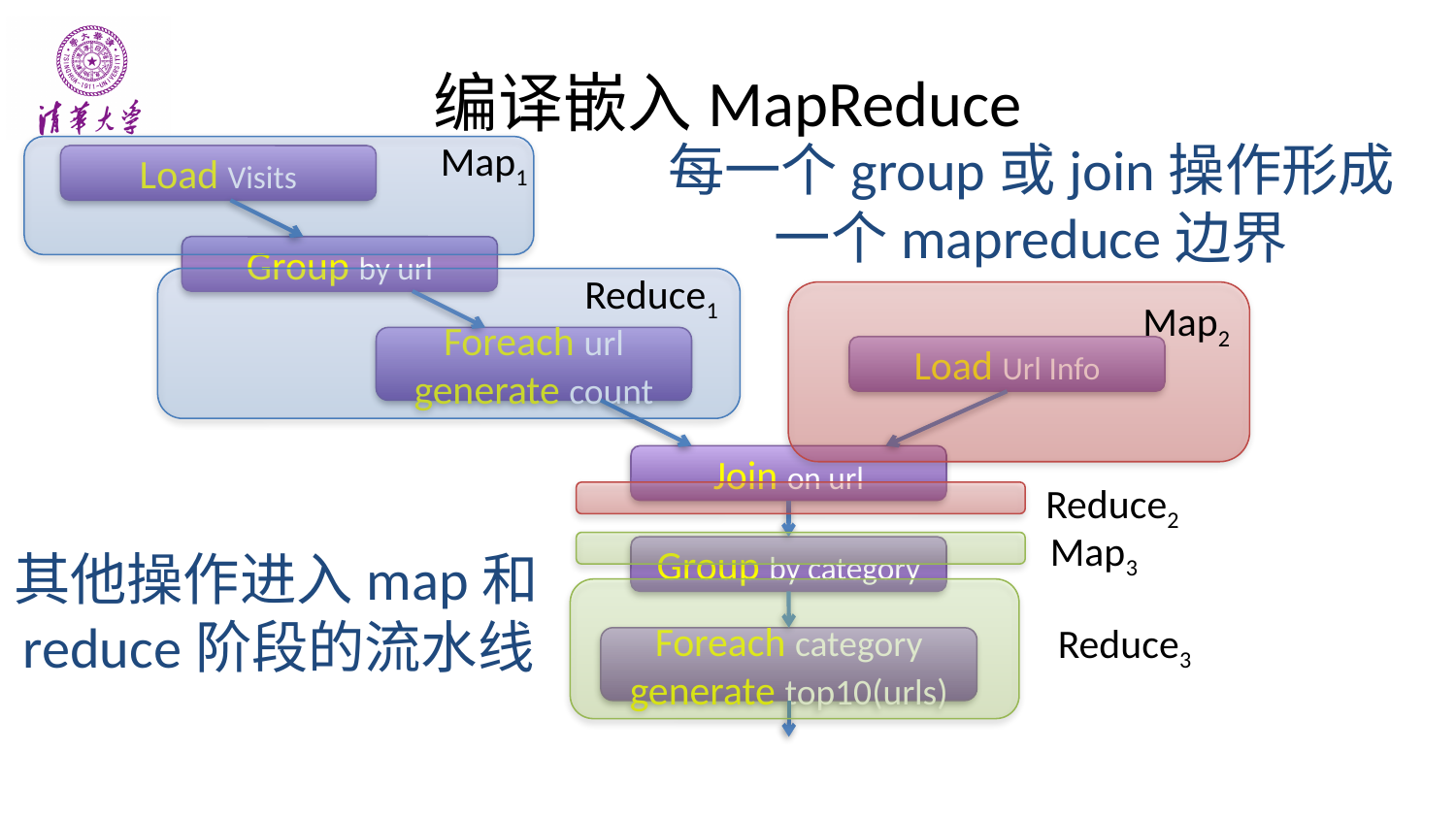

# 编译嵌入MapReduce
每一个group或join操作形成一个mapreduce边界
Map1

Load Visits
Group by url
Reduce1

Map2
Foreach url
generate count
Load Url Info
Join on url
Reduce2

Map3

Group by category
其他操作进入map和reduce阶段的流水线

Reduce3
Foreach category
generate top10(urls)